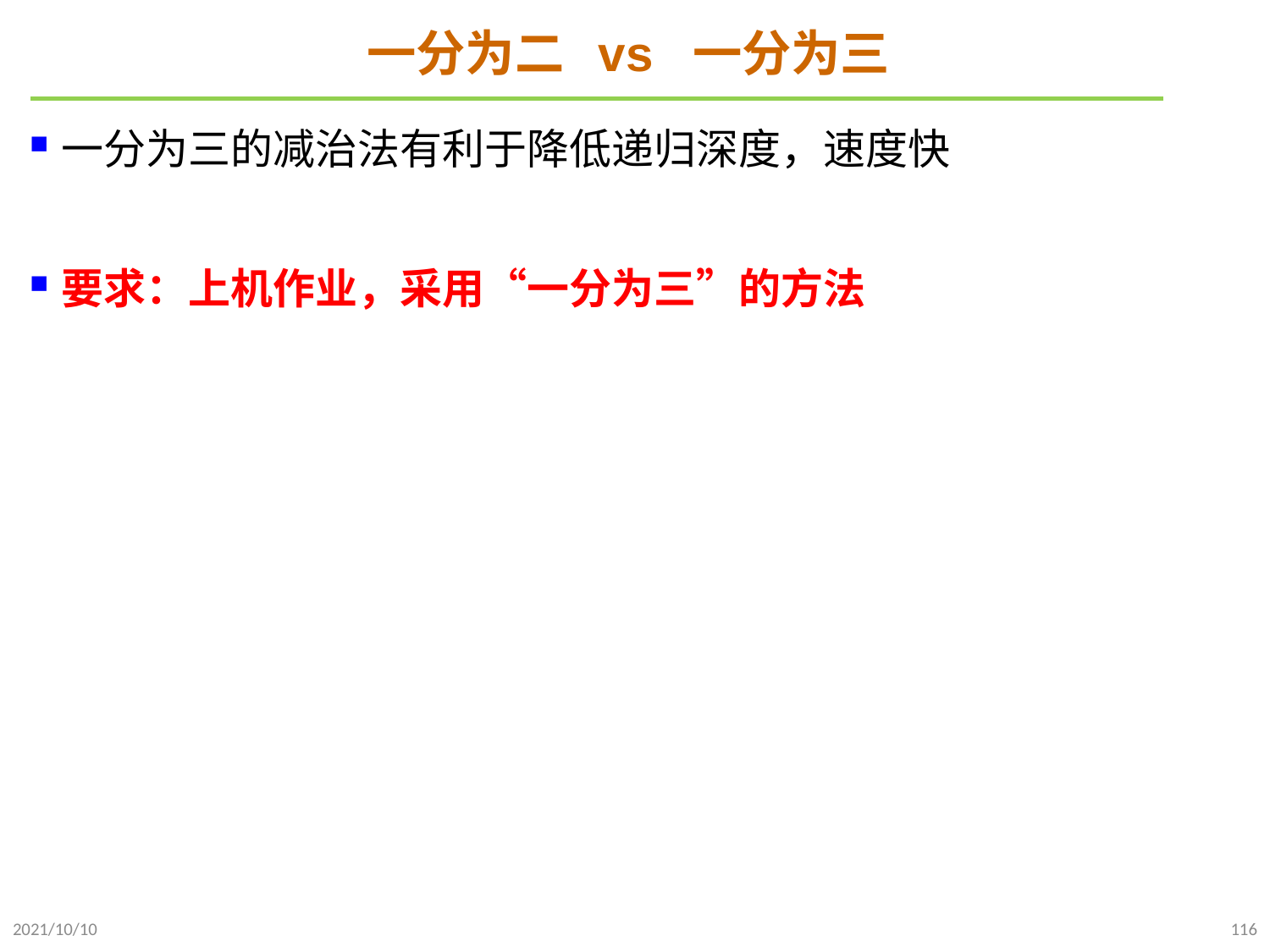

# 一分为二  vs  一分为三
一分为三的减治法有利于降低递归深度，速度快

要求：上机作业，采用“一分为三”的方法

2021/10/10
116